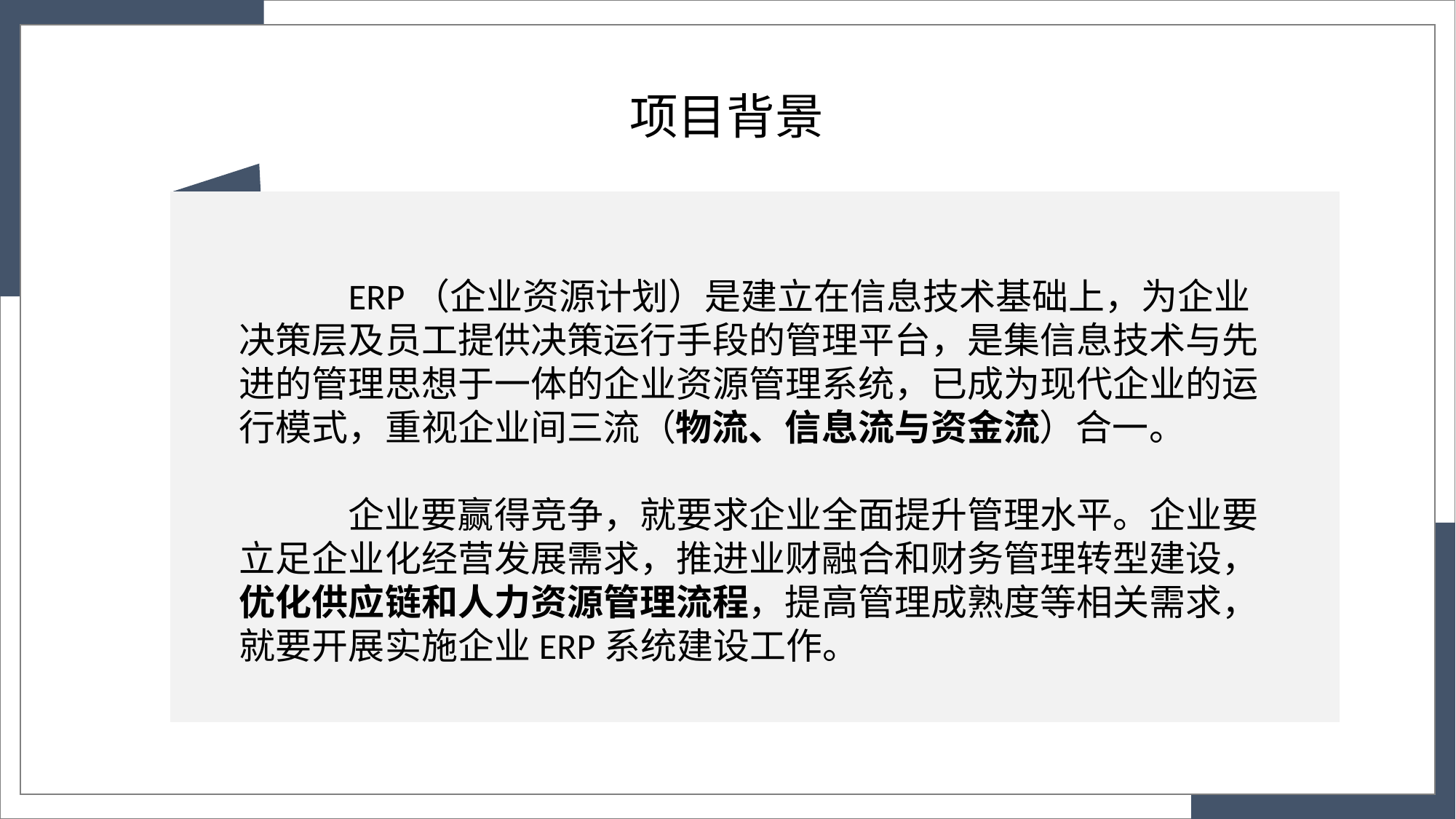

项目背景

	ERP（企业资源计划）是建立在信息技术基础上，为企业决策层及员工提供决策运行手段的管理平台，是集信息技术与先进的管理思想于一体的企业资源管理系统，已成为现代企业的运行模式，重视企业间三流（物流、信息流与资金流）合一。

	企业要赢得竞争，就要求企业全面提升管理水平。企业要立足企业化经营发展需求，推进业财融合和财务管理转型建设，优化供应链和人力资源管理流程，提高管理成熟度等相关需求，就要开展实施企业ERP系统建设工作。